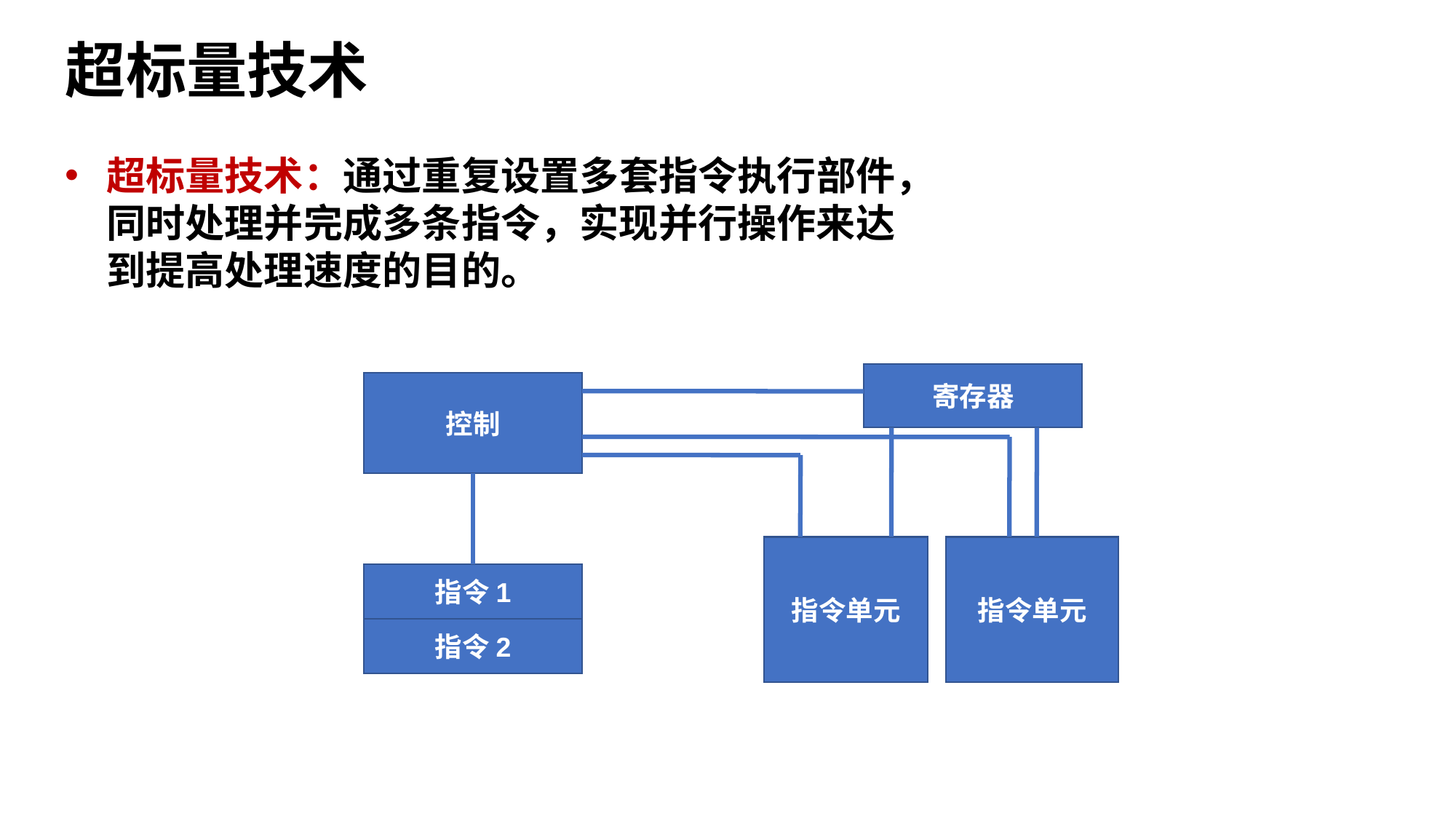

超标量技术
超标量技术：通过重复设置多套指令执行部件，同时处理并完成多条指令，实现并行操作来达到提高处理速度的目的。
寄存器
控制
指令单元
指令单元
指令1
指令2